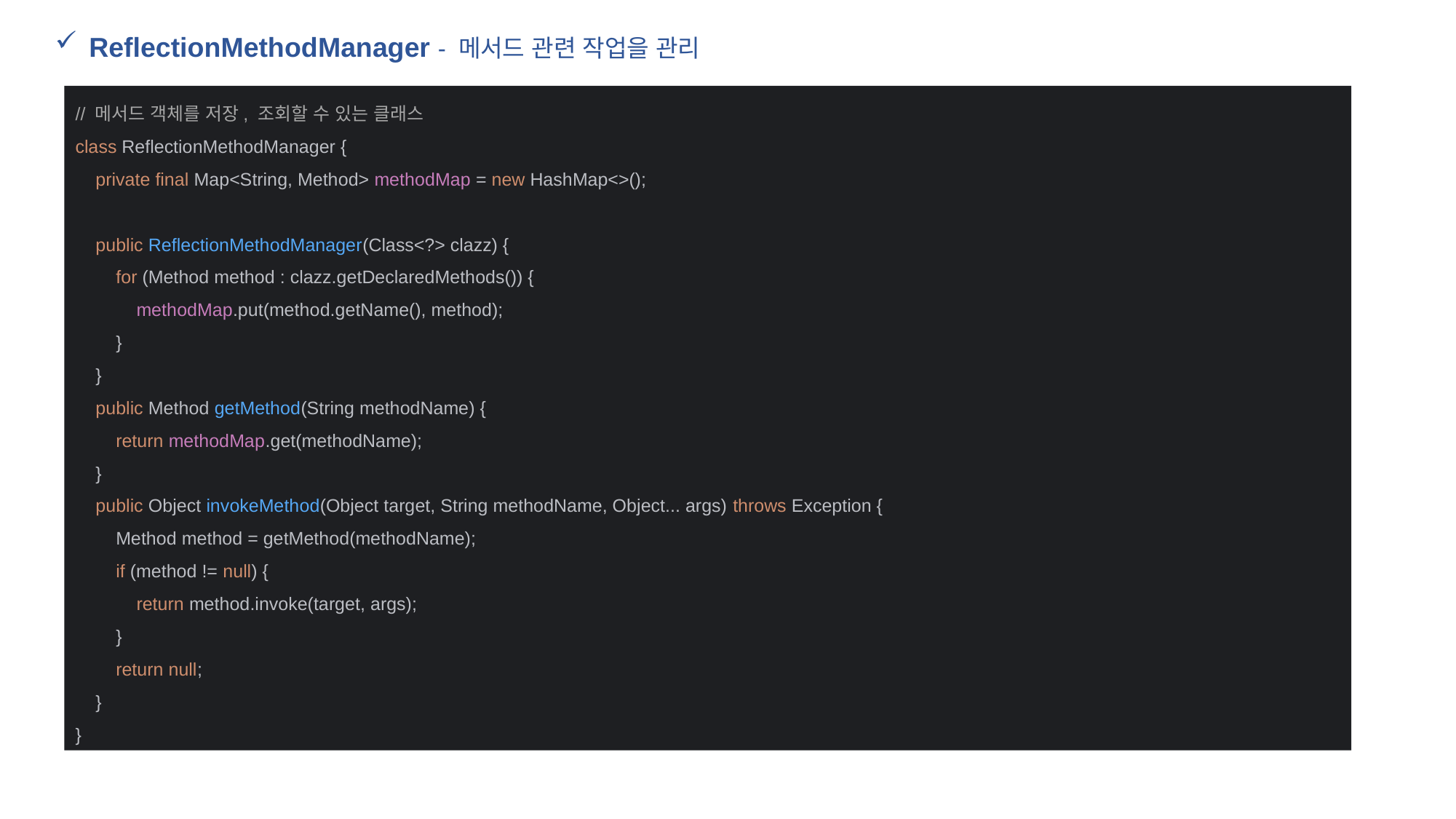

ReflectionMethodManager - 메서드 관련 작업을 관리
// 메서드 객체를 저장, 조회할 수 있는 클래스
class ReflectionMethodManager {
    private final Map<String, Method> methodMap = new HashMap<>();
    public ReflectionMethodManager(Class<?> clazz) {
        for (Method method : clazz.getDeclaredMethods()) {
            methodMap.put(method.getName(), method);
        }
    }
    public Method getMethod(String methodName) {
        return methodMap.get(methodName);
    }
    public Object invokeMethod(Object target, String methodName, Object... args) throws Exception {
        Method method = getMethod(methodName);
        if (method != null) {
            return method.invoke(target, args);
        }
        return null;
    }
}